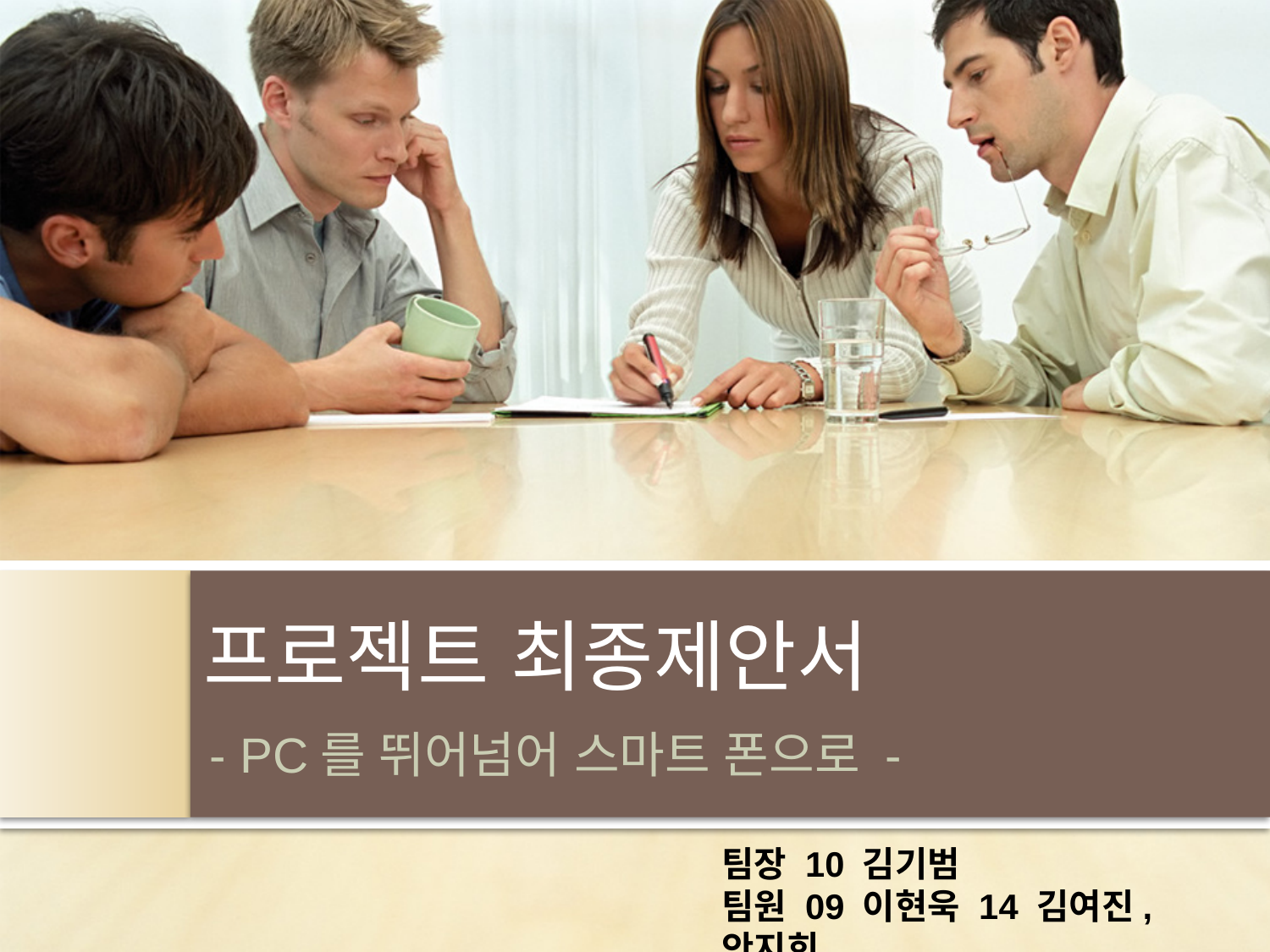

# 프로젝트 최종제안서
- PC를 뛰어넘어 스마트 폰으로 -
팀장 10 김기범
팀원 09 이현욱 14 김여진, 안지희